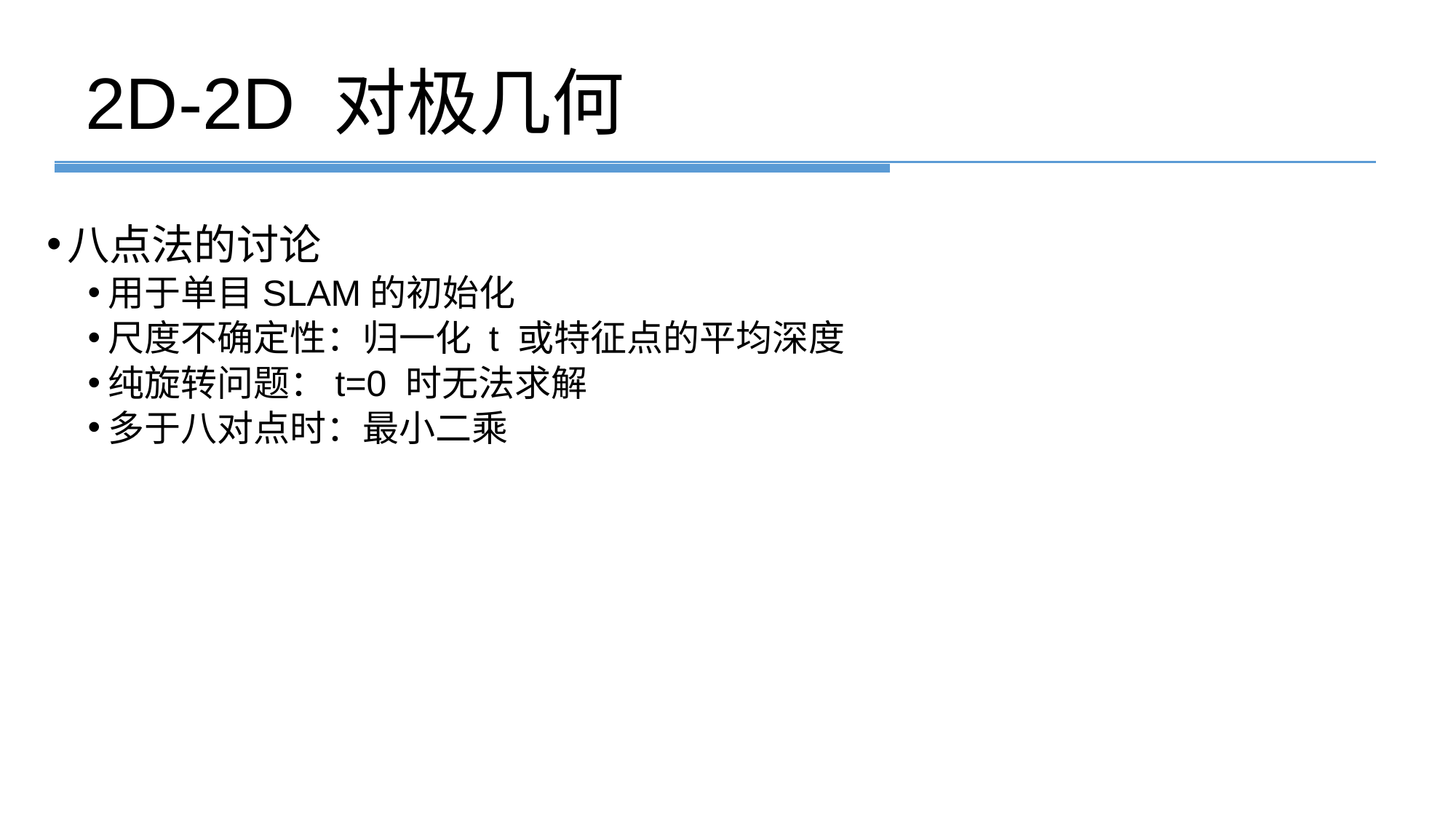

# 2D-2D 对极几何
八点法的讨论
用于单目SLAM的初始化
尺度不确定性：归一化 t 或特征点的平均深度
纯旋转问题：t=0 时无法求解
多于八对点时：最小二乘